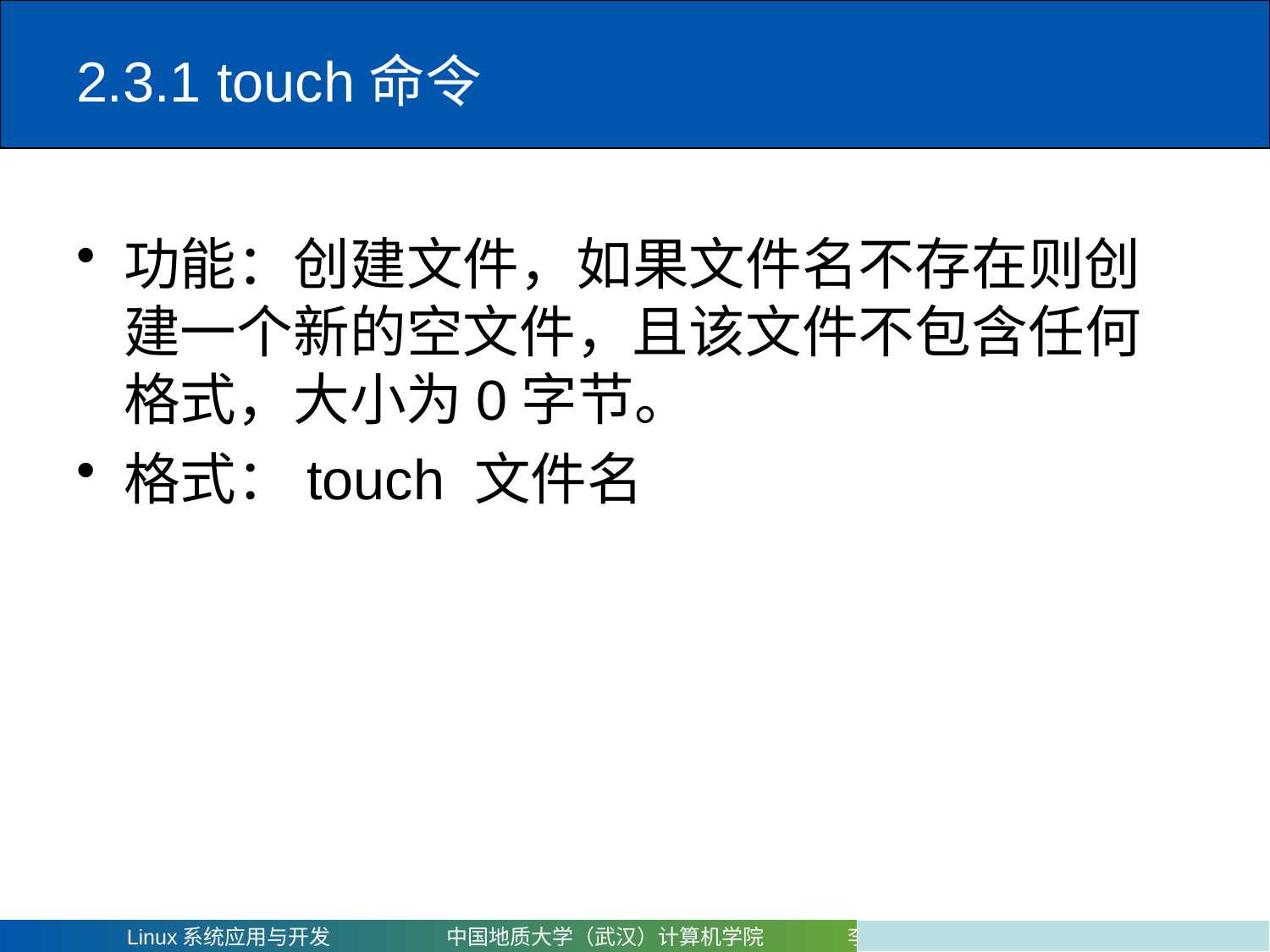

# 2.3.1 touch命令
功能：创建文件，如果文件名不存在则创建一个新的空文件，且该文件不包含任何格式，大小为0字节。
格式：touch 文件名